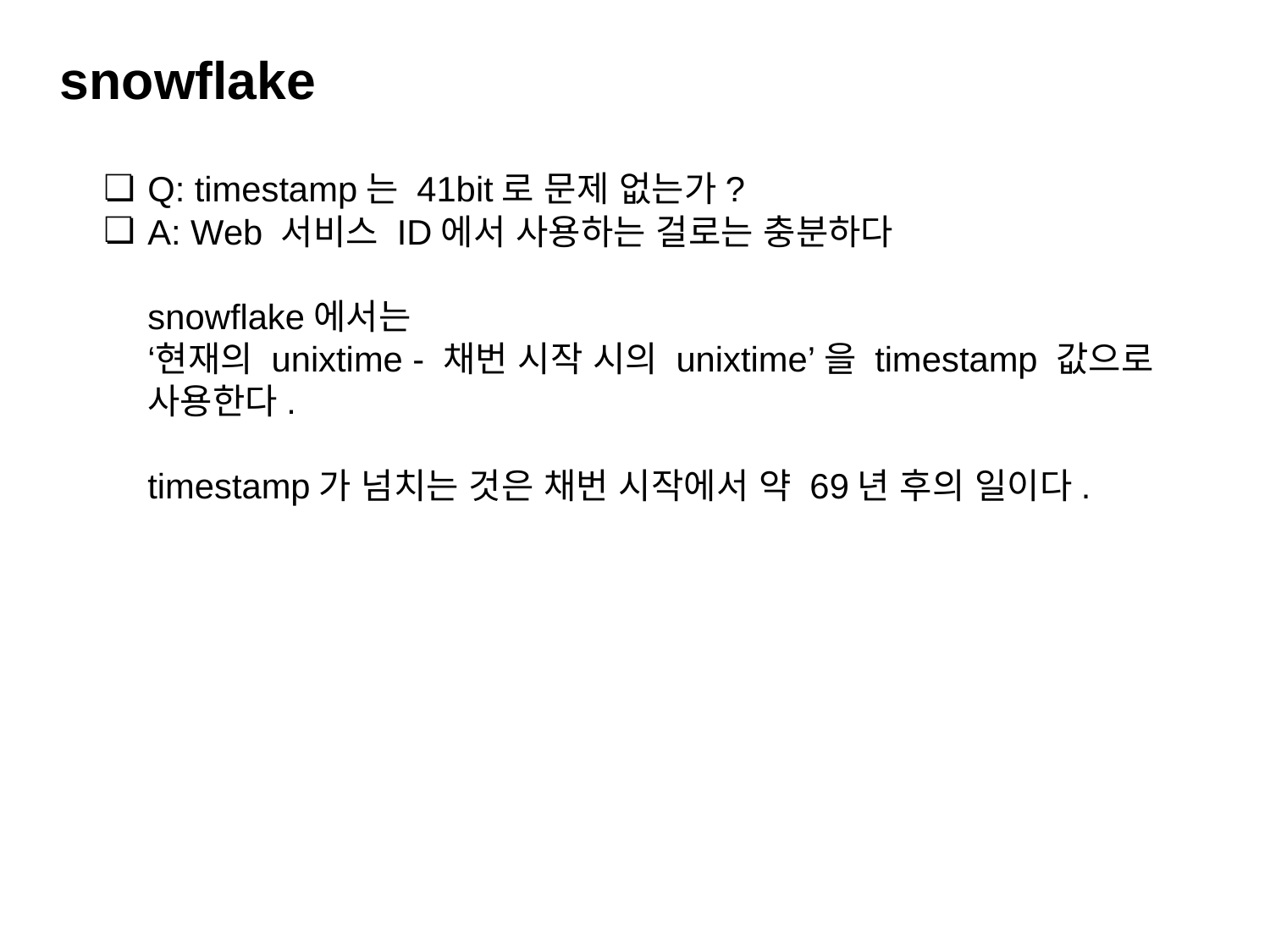

snowflake
Q: timestamp는 41bit로 문제 없는가?
A: Web 서비스 ID에서 사용하는 걸로는 충분하다
snowflake에서는
‘현재의 unixtime - 채번 시작 시의 unixtime’을 timestamp 값으로 사용한다.
timestamp가 넘치는 것은 채번 시작에서 약 69년 후의 일이다.